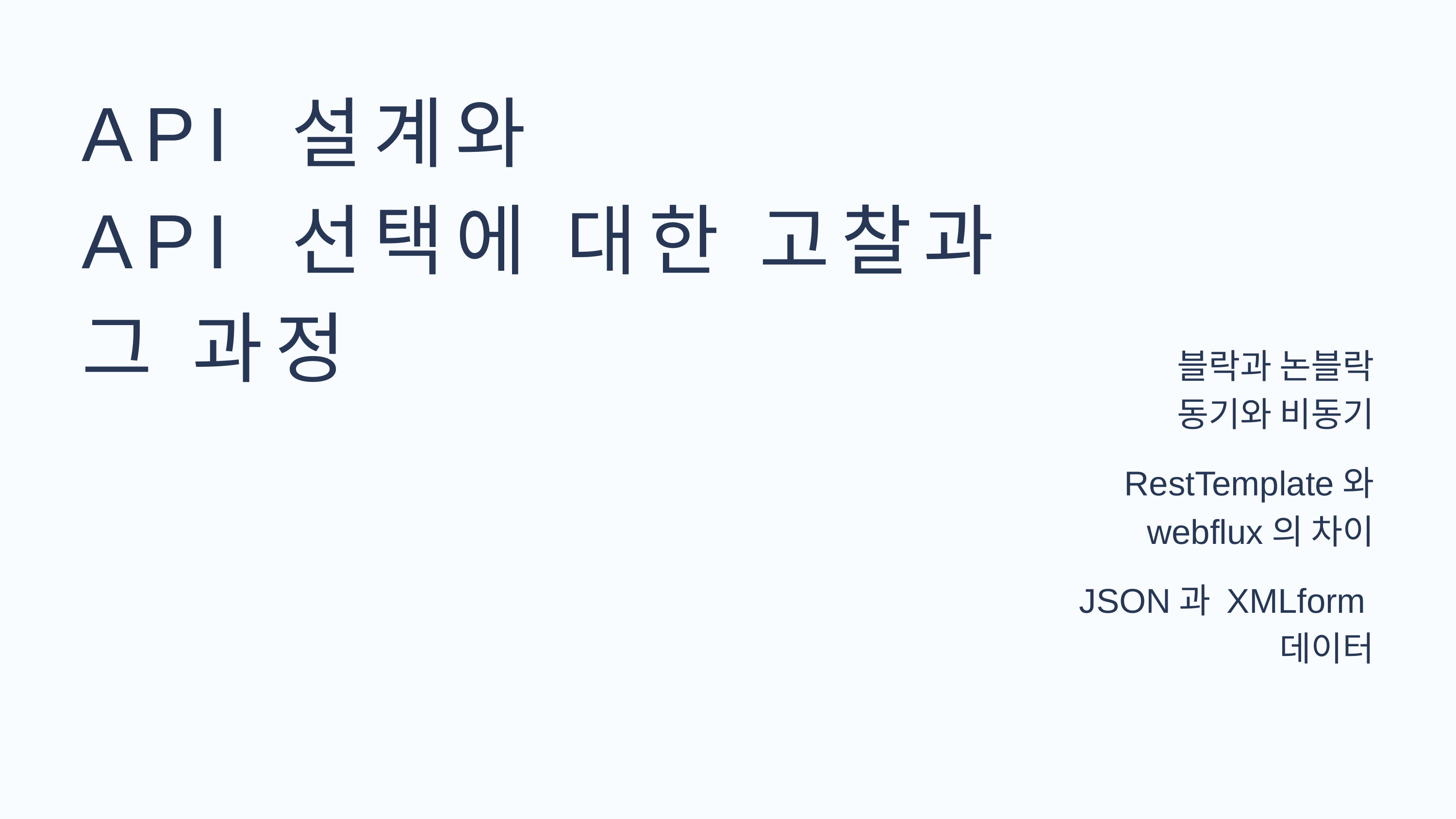

API 설계와
API 선택에 대한 고찰과 그 과정
블락과 논블락
동기와 비동기
RestTemplate와
webflux의 차이
JSON과 XMLform데이터